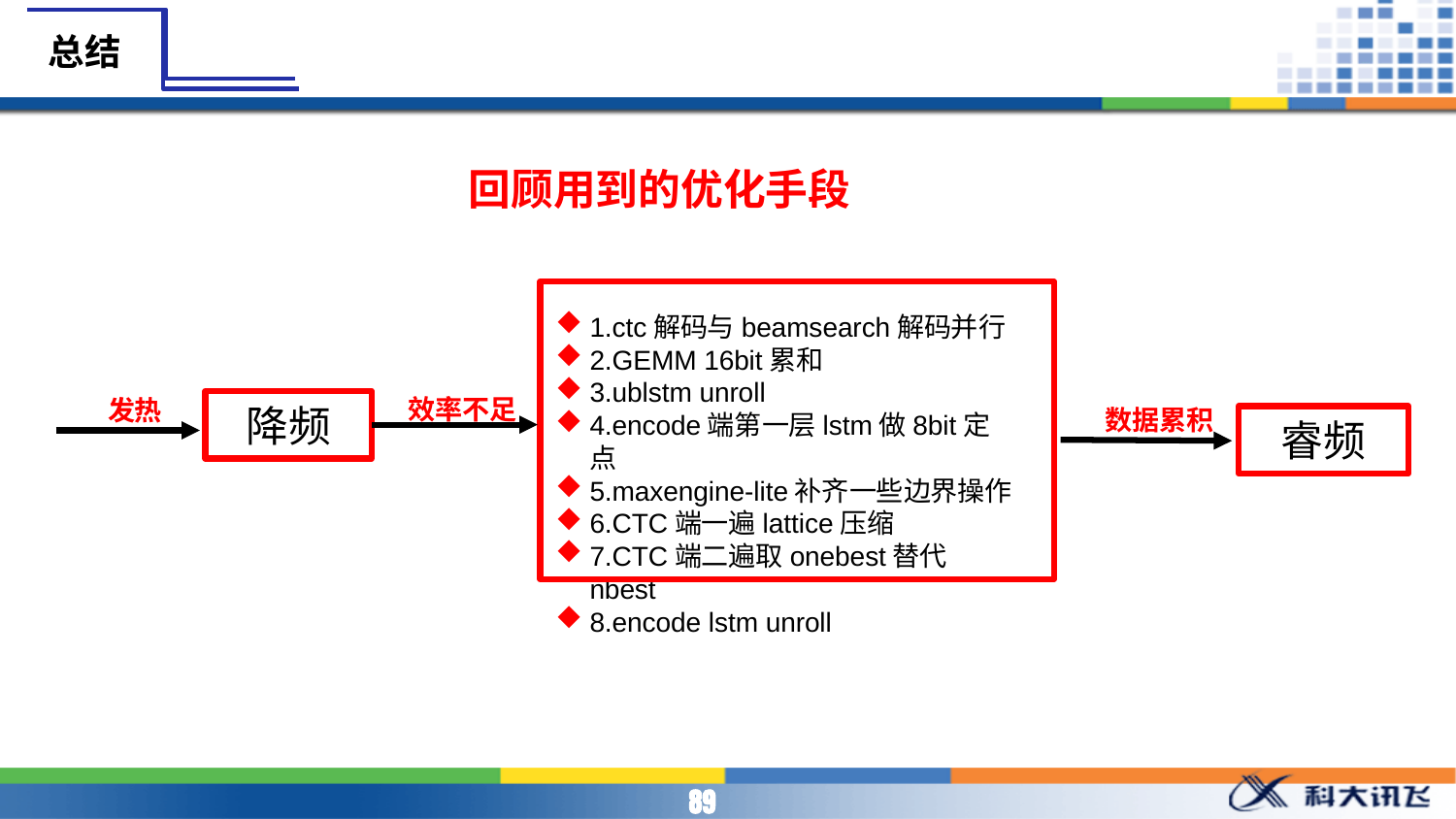

总结

回顾用到的优化手段

1.ctc解码与beamsearch解码并行
2.GEMM 16bit累和
3.ublstm unroll
4.encode端第一层lstm做8bit定点
5.maxengine-lite补齐一些边界操作
6.CTC端一遍lattice压缩
7.CTC端二遍取onebest替代nbest
8.encode lstm unroll
效率不足
发热
降频
数据累积
睿频